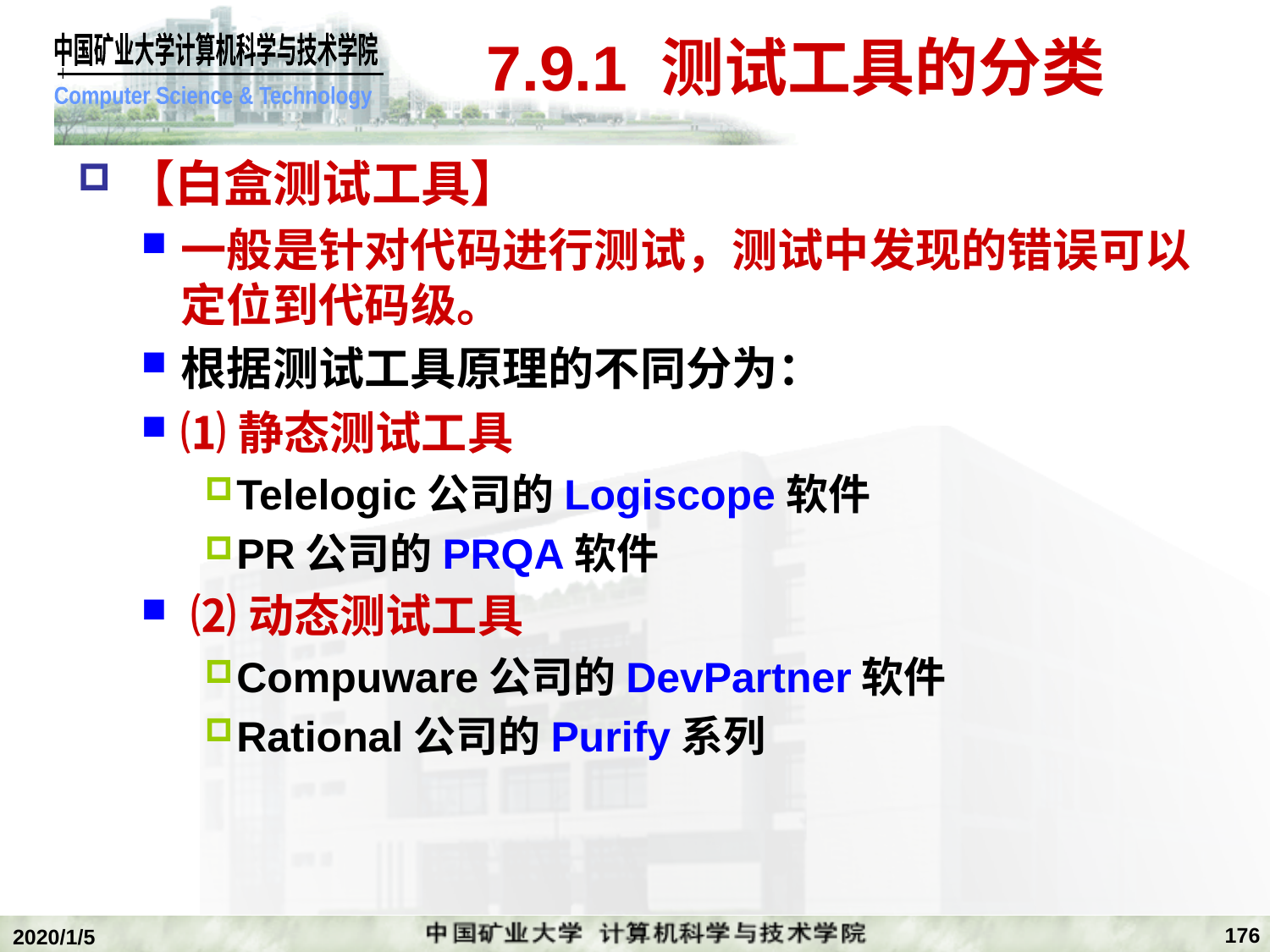

# 7.9.1 测试工具的分类
【白盒测试工具】
一般是针对代码进行测试，测试中发现的错误可以定位到代码级。
根据测试工具原理的不同分为：
⑴静态测试工具
Telelogic公司的Logiscope软件
PR公司的PRQA软件
 ⑵动态测试工具
Compuware公司的DevPartner软件
Rational公司的Purify系列
176
2020/1/5